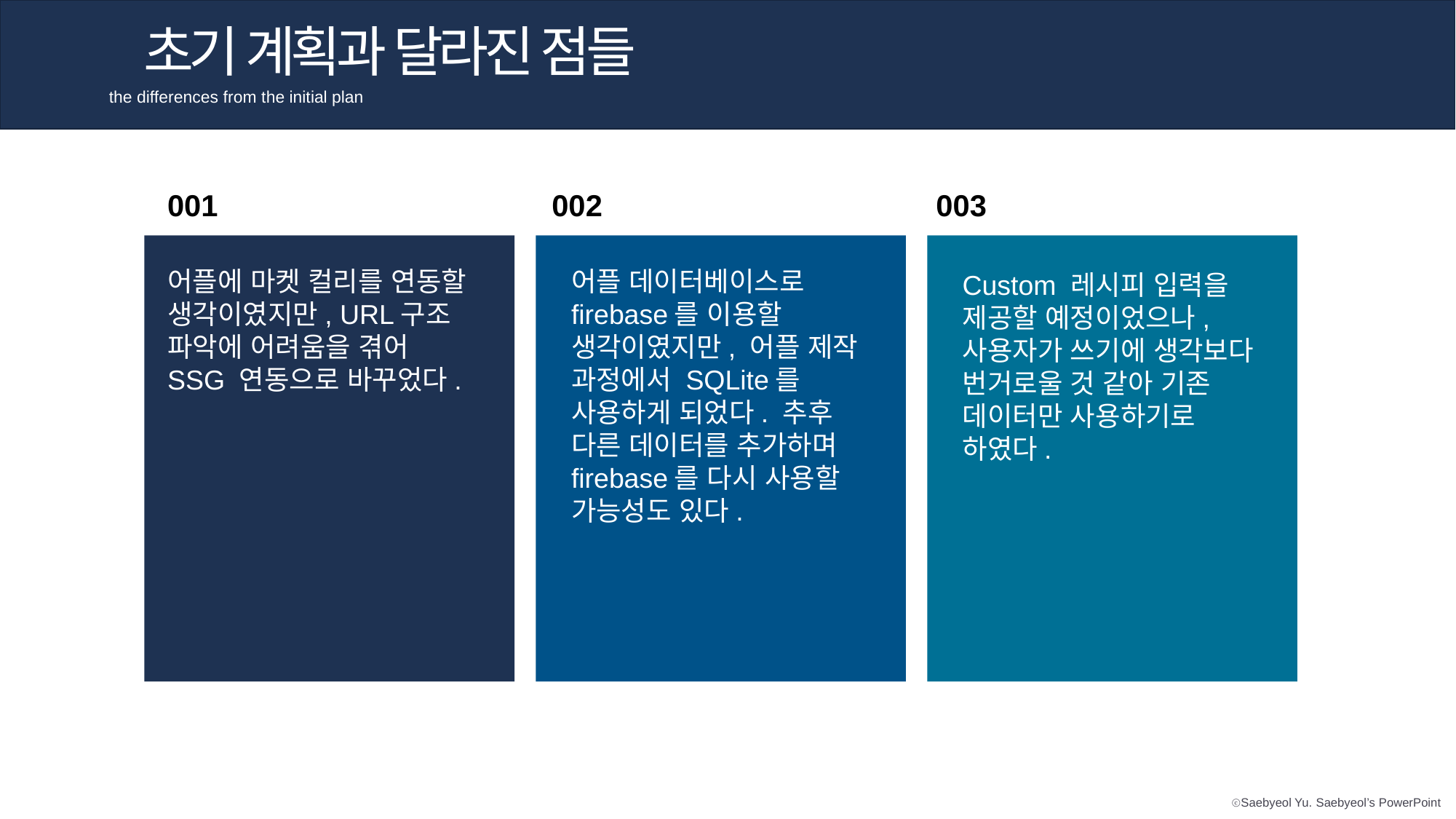

초기 계획과 달라진 점들
the differences from the initial plan
001
002
003

어플에 마켓 컬리를 연동할 생각이였지만, URL구조 파악에 어려움을 겪어 SSG 연동으로 바꾸었다.
어플 데이터베이스로 firebase를 이용할 생각이였지만, 어플 제작 과정에서 SQLite를 사용하게 되었다. 추후 다른 데이터를 추가하며 firebase를 다시 사용할 가능성도 있다.
Custom 레시피 입력을 제공할 예정이었으나, 사용자가 쓰기에 생각보다 번거로울 것 같아 기존 데이터만 사용하기로 하였다.